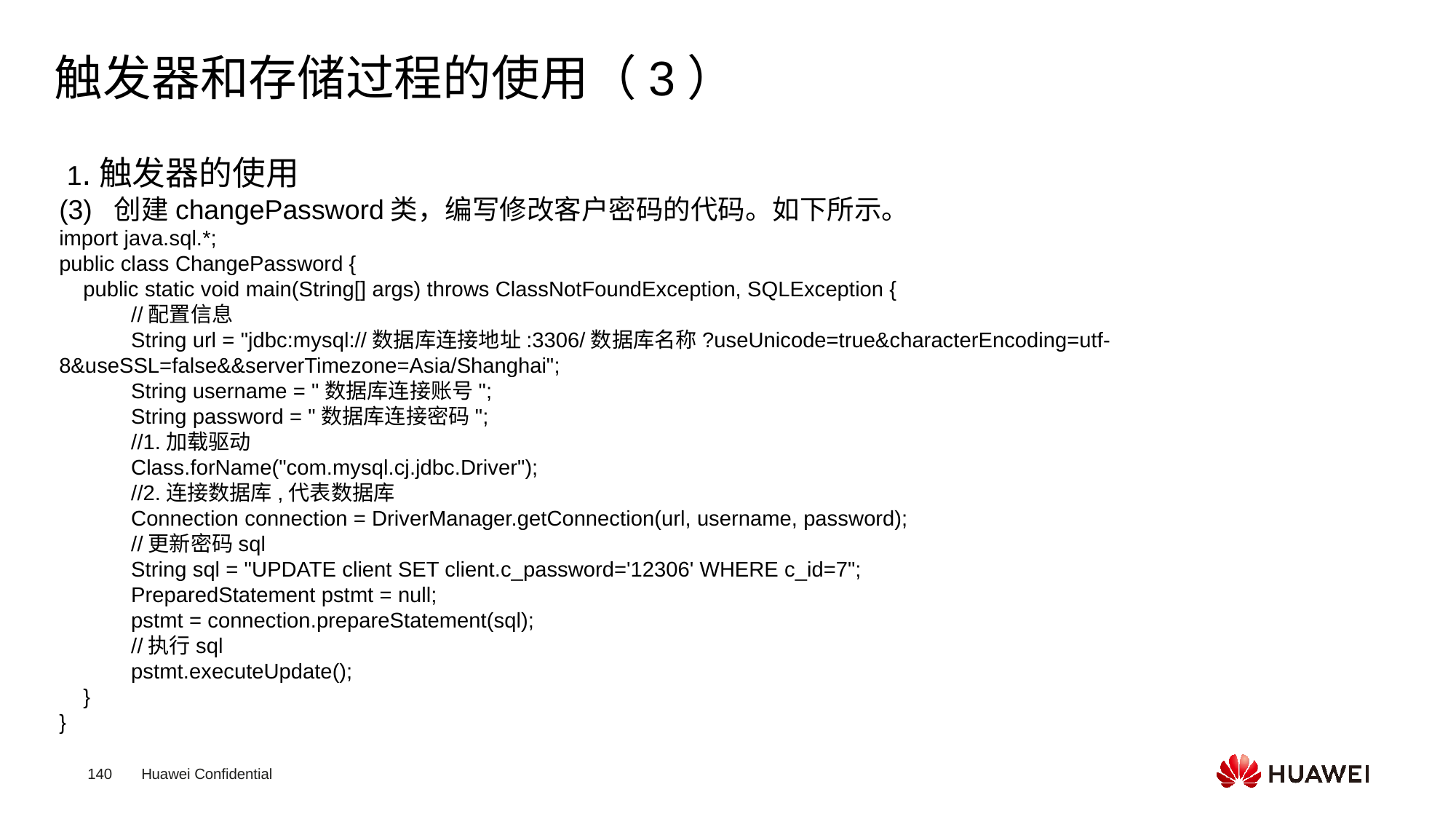

# 触发器和存储过程的使用（3）
 1.触发器的使用
(3)  创建changePassword类，编写修改客户密码的代码。如下所示。
import java.sql.*;
public class ChangePassword {
    public static void main(String[] args) throws ClassNotFoundException, SQLException {
            //配置信息
            String url = "jdbc:mysql://数据库连接地址:3306/数据库名称?useUnicode=true&characterEncoding=utf-8&useSSL=false&&serverTimezone=Asia/Shanghai";
            String username = "数据库连接账号";
            String password = "数据库连接密码";
            //1.加载驱动
            Class.forName("com.mysql.cj.jdbc.Driver");
            //2.连接数据库,代表数据库
            Connection connection = DriverManager.getConnection(url, username, password);
            //更新密码sql
            String sql = "UPDATE client SET client.c_password='12306' WHERE c_id=7";
            PreparedStatement pstmt = null;
            pstmt = connection.prepareStatement(sql);
            //执行sql
            pstmt.executeUpdate();
    }
}

Text
Text
Text
Text
Text
Text
Text
Text
Text
Text
Text
Text
Text
Text
Text
Text
Text
Text
Text
Text
Text
Text
Text
Text
Text
Text
Text
Text
Text
Text
Text
Text
Text
Text
Text
Text
Text
Text
Text
Text
Text
Text
Text
Text
Text
Text